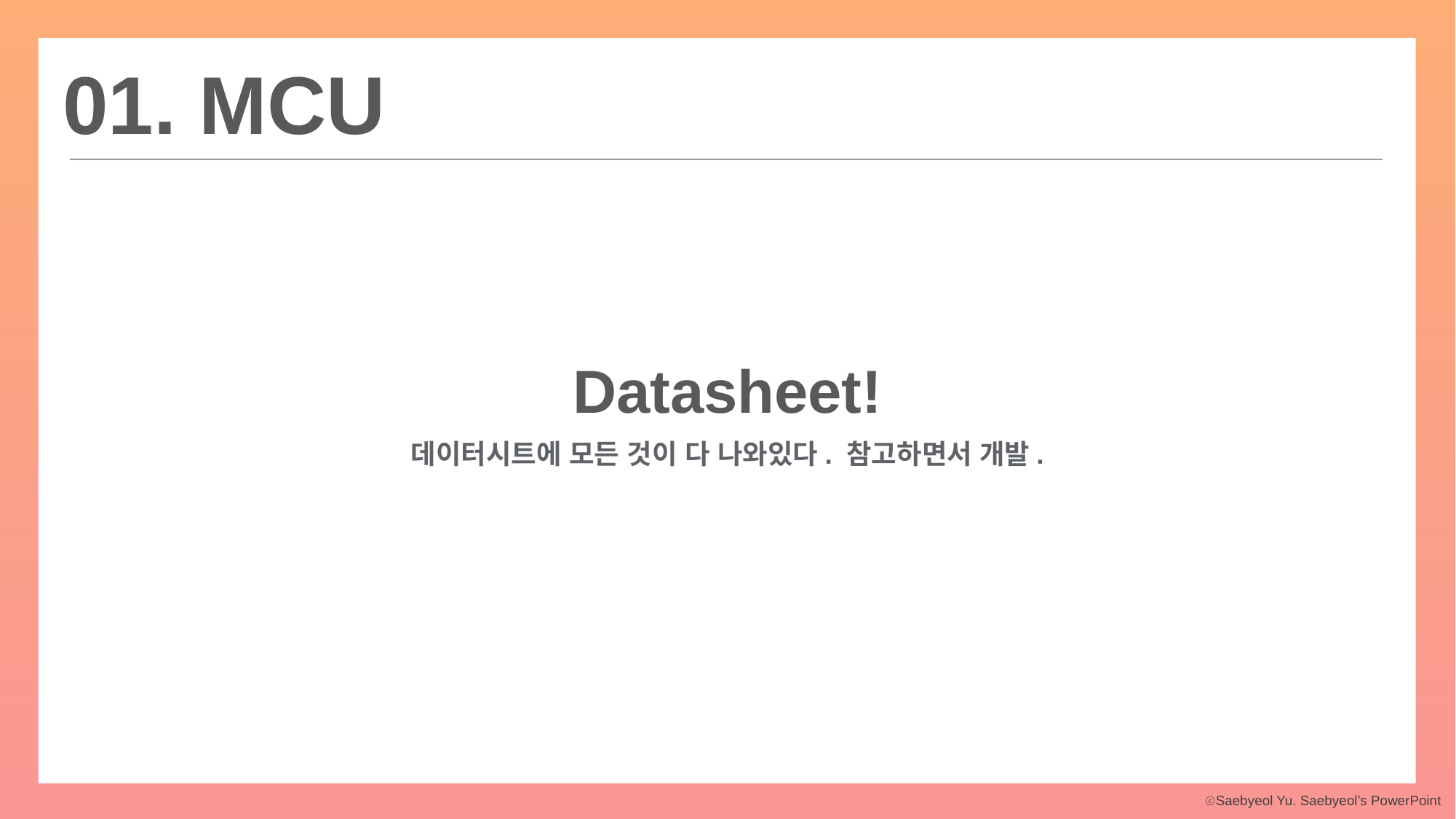

01. MCU
Datasheet!
데이터시트에 모든 것이 다 나와있다. 참고하면서 개발.